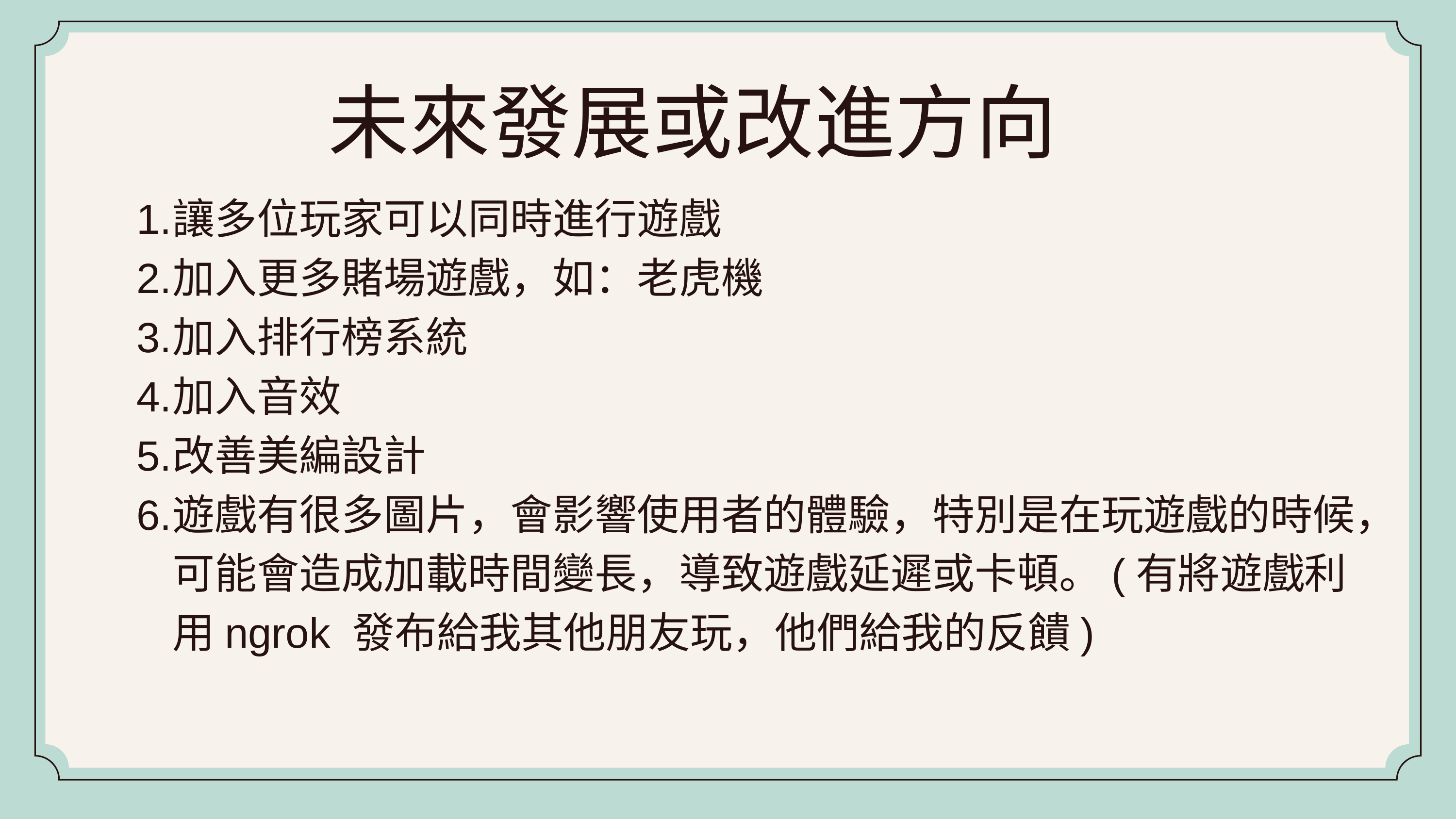

未來發展或改進方向
讓多位玩家可以同時進行遊戲
加入更多賭場遊戲，如：老虎機
加入排行榜系統
加入音效
改善美編設計
遊戲有很多圖片，會影響使用者的體驗，特別是在玩遊戲的時候，可能會造成加載時間變長，導致遊戲延遲或卡頓。(有將遊戲利用ngrok 發布給我其他朋友玩，他們給我的反饋)